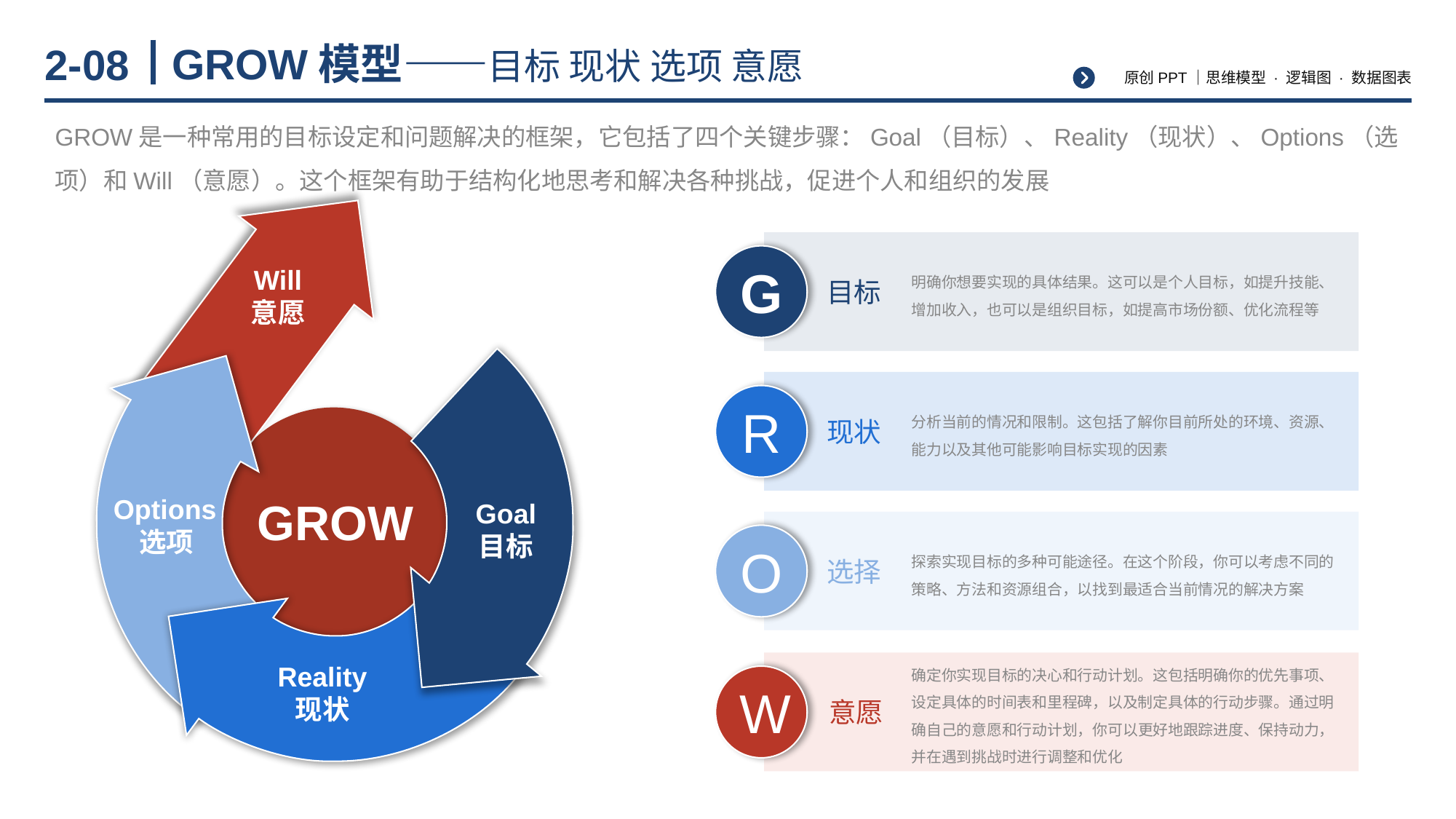

# GROW模型——目标 现状 选项 意愿
2-08
GROW是一种常用的目标设定和问题解决的框架，它包括了四个关键步骤：Goal（目标）、Reality（现状）、Options（选项）和Will（意愿）。这个框架有助于结构化地思考和解决各种挑战，促进个人和组织的发展

Will
意愿

Options选项
GROW
Goal
目标
目标
Goal

Reality
现状

G
明确你想要实现的具体结果。这可以是个人目标，如提升技能、增加收入，也可以是组织目标，如提高市场份额、优化流程等
目标

R
分析当前的情况和限制。这包括了解你目前所处的环境、资源、能力以及其他可能影响目标实现的因素
现状

O
探索实现目标的多种可能途径。在这个阶段，你可以考虑不同的策略、方法和资源组合，以找到最适合当前情况的解决方案
选择
确定你实现目标的决心和行动计划。这包括明确你的优先事项、设定具体的时间表和里程碑，以及制定具体的行动步骤。通过明确自己的意愿和行动计划，你可以更好地跟踪进度、保持动力，并在遇到挑战时进行调整和优化

W
意愿